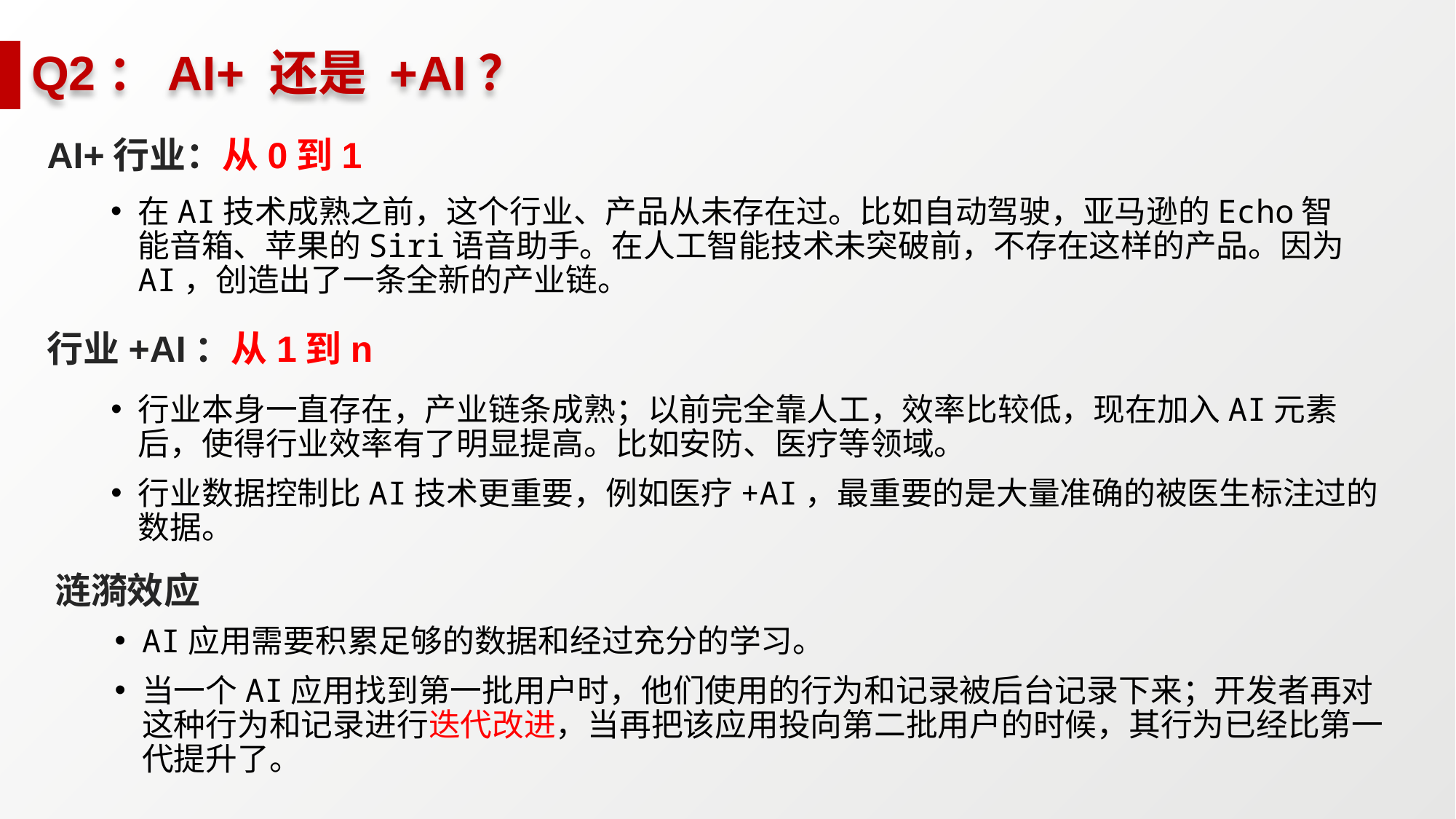

# Q2：AI+ 还是 +AI？
AI+行业：从0到1
在AI技术成熟之前，这个行业、产品从未存在过。比如自动驾驶，亚马逊的Echo智能音箱、苹果的Siri语音助手。在人工智能技术未突破前，不存在这样的产品。因为AI，创造出了一条全新的产业链。
行业+AI：从1到n
行业本身一直存在，产业链条成熟；以前完全靠人工，效率比较低，现在加入AI元素后，使得行业效率有了明显提高。比如安防、医疗等领域。
行业数据控制比AI技术更重要，例如医疗+AI，最重要的是大量准确的被医生标注过的数据。
涟漪效应
AI应用需要积累足够的数据和经过充分的学习。
当一个AI应用找到第一批用户时，他们使用的行为和记录被后台记录下来；开发者再对这种行为和记录进行迭代改进，当再把该应用投向第二批用户的时候，其行为已经比第一代提升了。